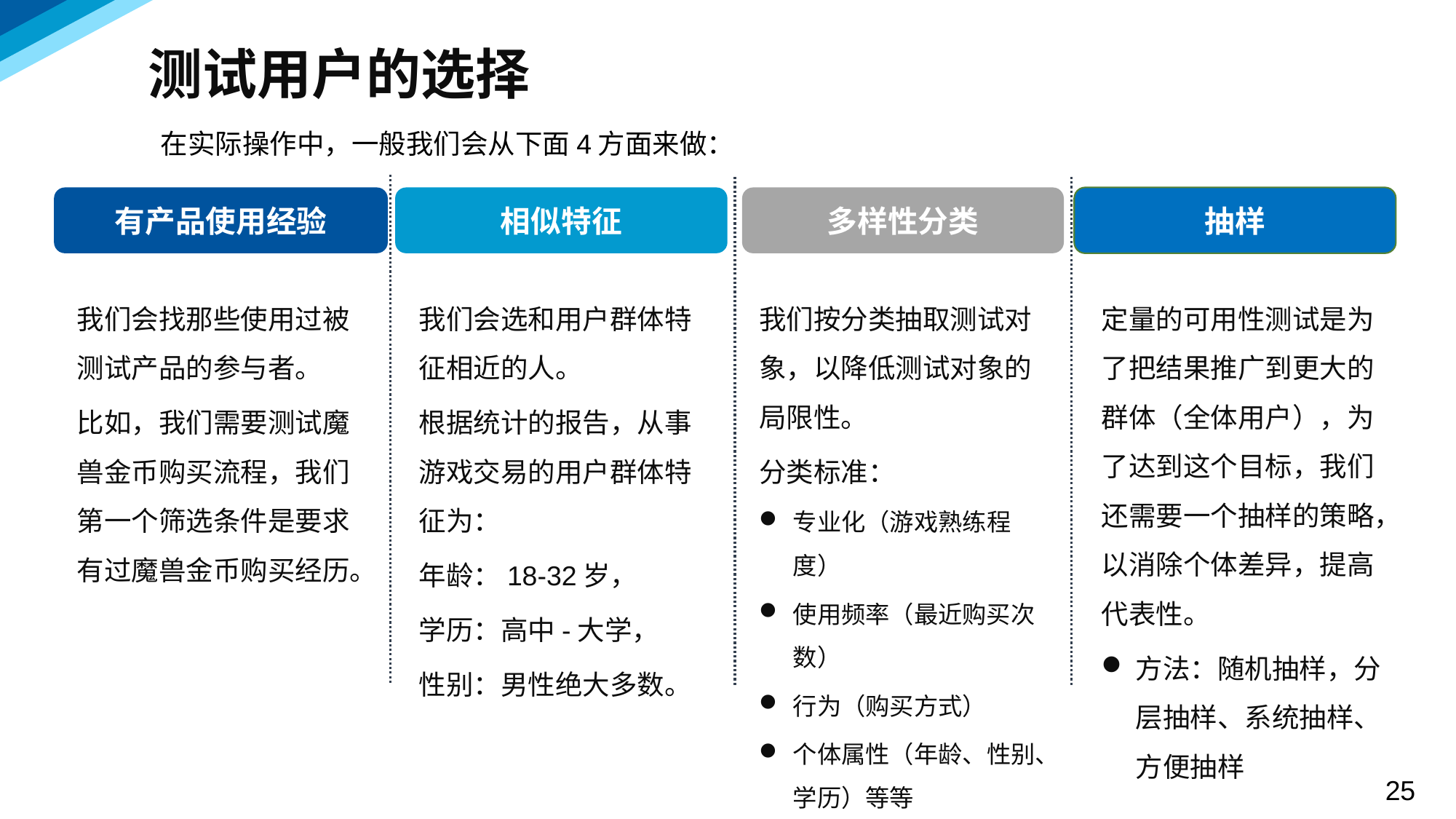

测试用户的选择
在实际操作中，一般我们会从下面4方面来做：
有产品使用经验
相似特征
多样性分类
抽样
定量的可用性测试是为了把结果推广到更大的群体（全体用户），为了达到这个目标，我们还需要一个抽样的策略，以消除个体差异，提高代表性。
方法：随机抽样，分层抽样、系统抽样、方便抽样
我们按分类抽取测试对象，以降低测试对象的局限性。
分类标准：
专业化（游戏熟练程度）
使用频率（最近购买次数）
行为（购买方式）
个体属性（年龄、性别、学历）等等
我们会选和用户群体特征相近的人。
根据统计的报告，从事游戏交易的用户群体特征为：
年龄：18-32岁，
学历：高中-大学，
性别：男性绝大多数。
我们会找那些使用过被测试产品的参与者。
比如，我们需要测试魔兽金币购买流程，我们第一个筛选条件是要求有过魔兽金币购买经历。
25